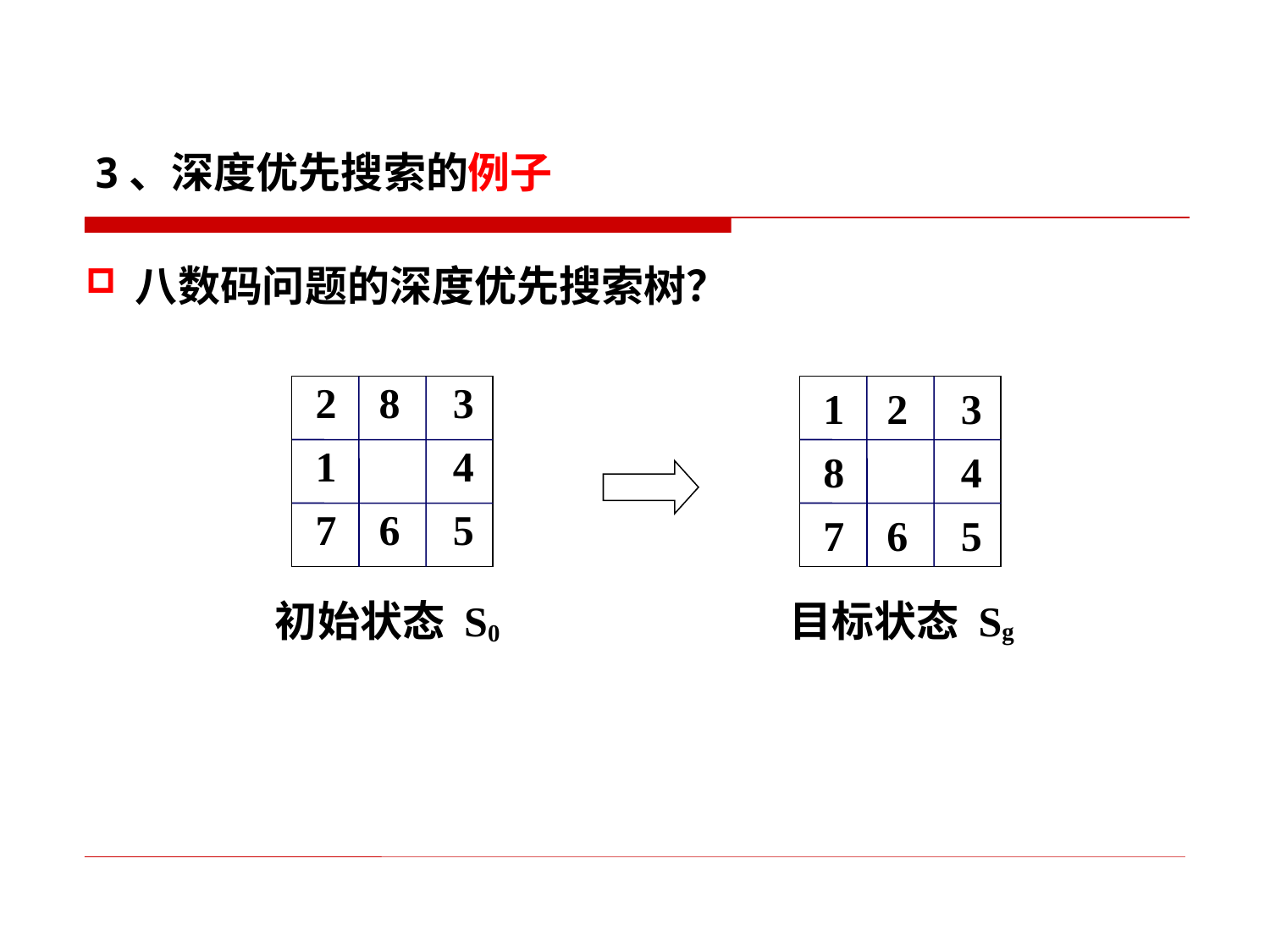

3、深度优先搜索的例子
八数码问题的深度优先搜索树？

2
8
3
1
4
7
6
5
初始状态 S0

1
2
3
8
4
7
6
5
目标状态 Sg